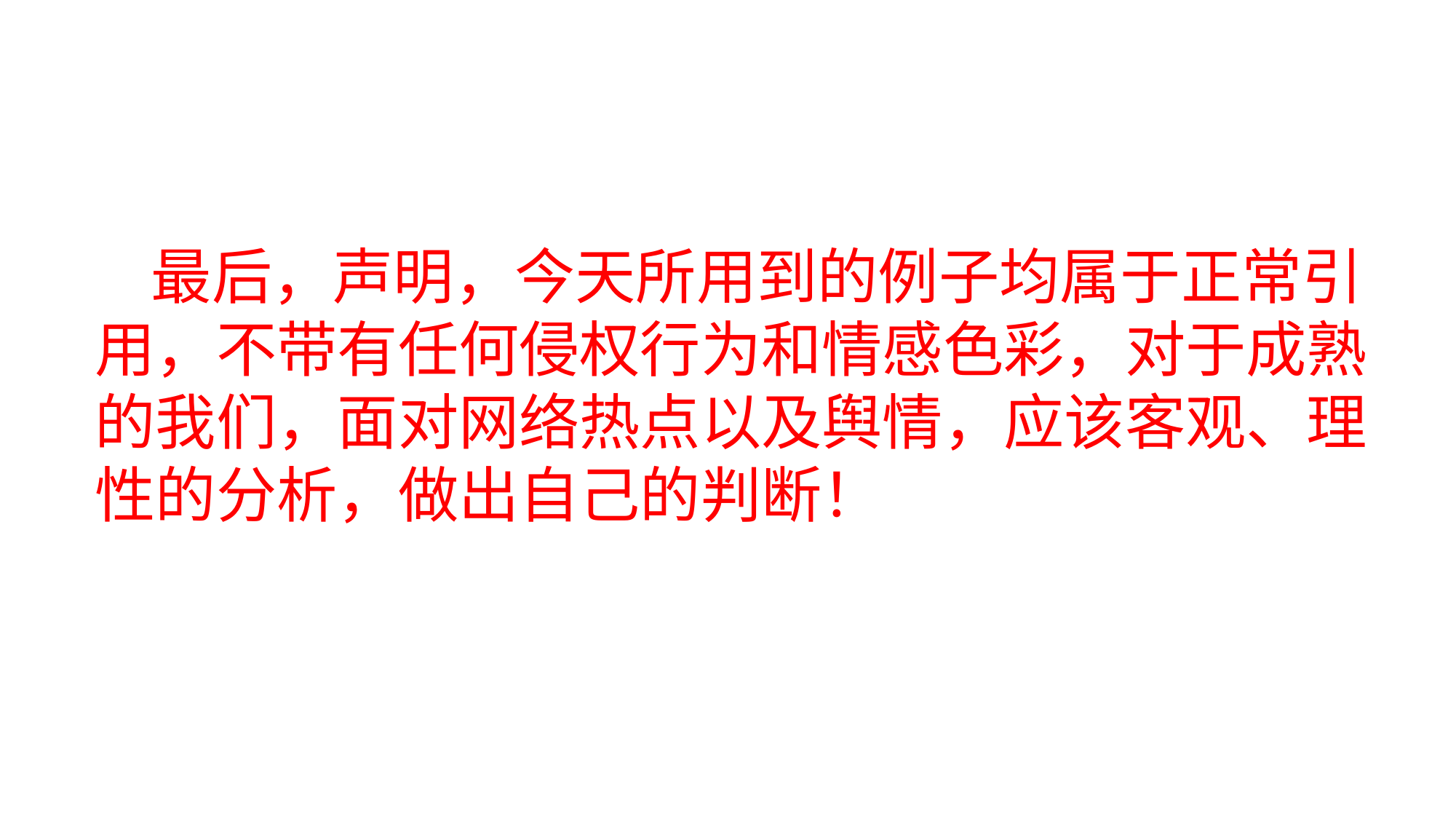

最后，声明，今天所用到的例子均属于正常引用，不带有任何侵权行为和情感色彩，对于成熟的我们，面对网络热点以及舆情，应该客观、理性的分析，做出自己的判断！